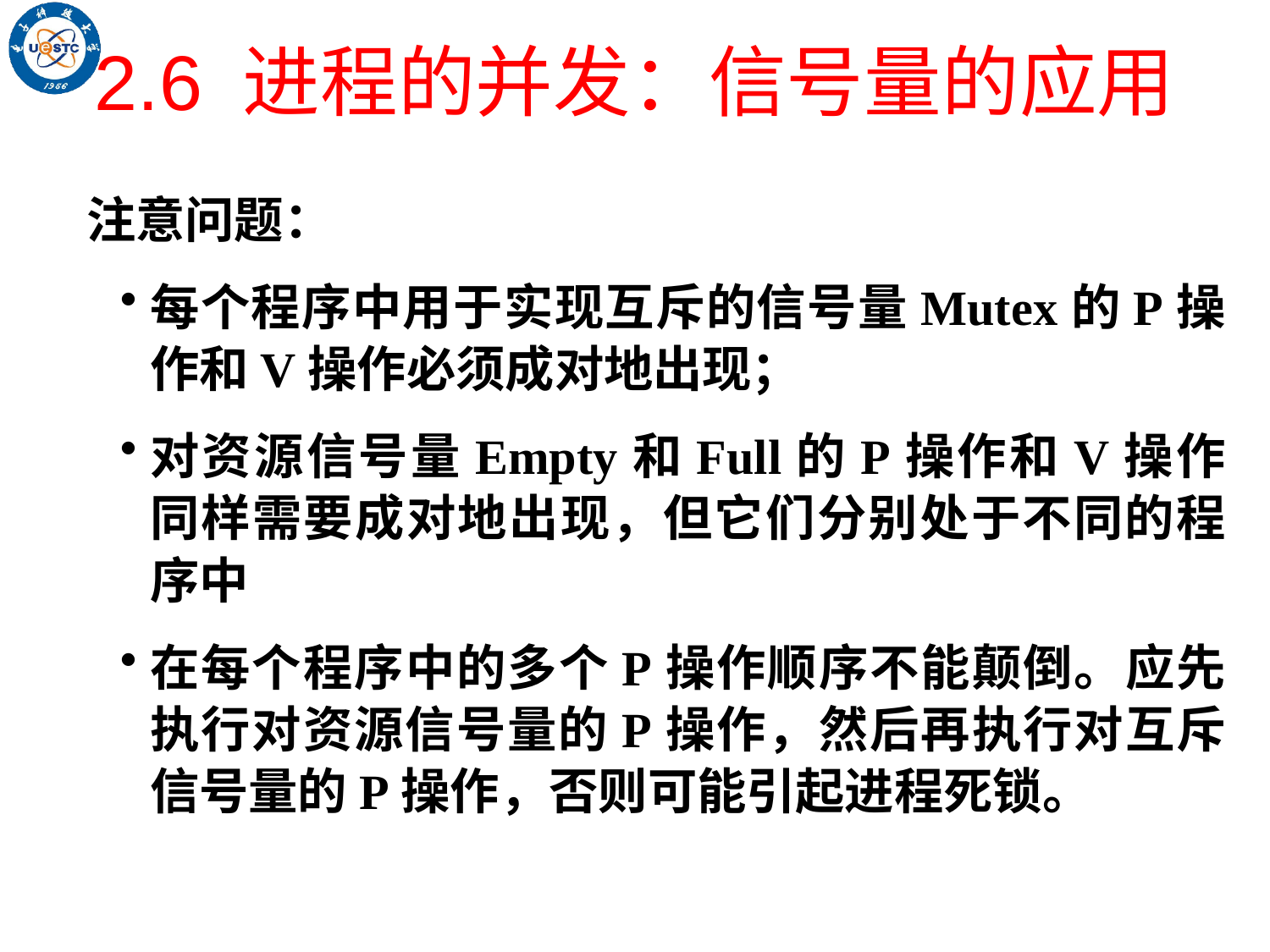

# 2.6 进程的并发：信号量的应用
注意问题：
每个程序中用于实现互斥的信号量Mutex的P操作和V操作必须成对地出现；
对资源信号量Empty和Full的P操作和V操作同样需要成对地出现，但它们分别处于不同的程序中
在每个程序中的多个P操作顺序不能颠倒。应先执行对资源信号量的P操作，然后再执行对互斥信号量的P操作，否则可能引起进程死锁。